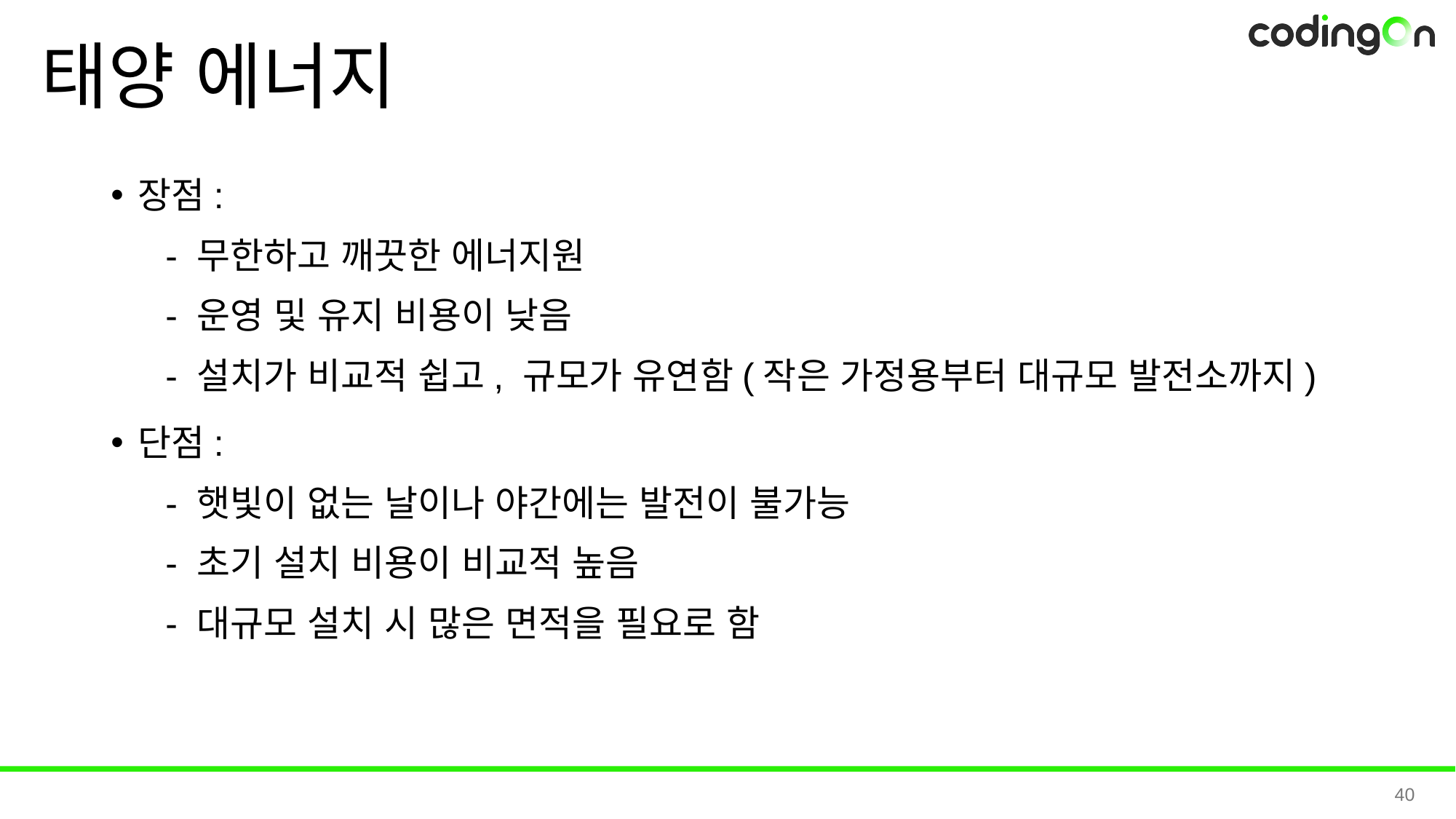

# 태양 에너지
장점:
- 무한하고 깨끗한 에너지원
- 운영 및 유지 비용이 낮음
- 설치가 비교적 쉽고, 규모가 유연함(작은 가정용부터 대규모 발전소까지)
단점:
- 햇빛이 없는 날이나 야간에는 발전이 불가능
- 초기 설치 비용이 비교적 높음
- 대규모 설치 시 많은 면적을 필요로 함
40